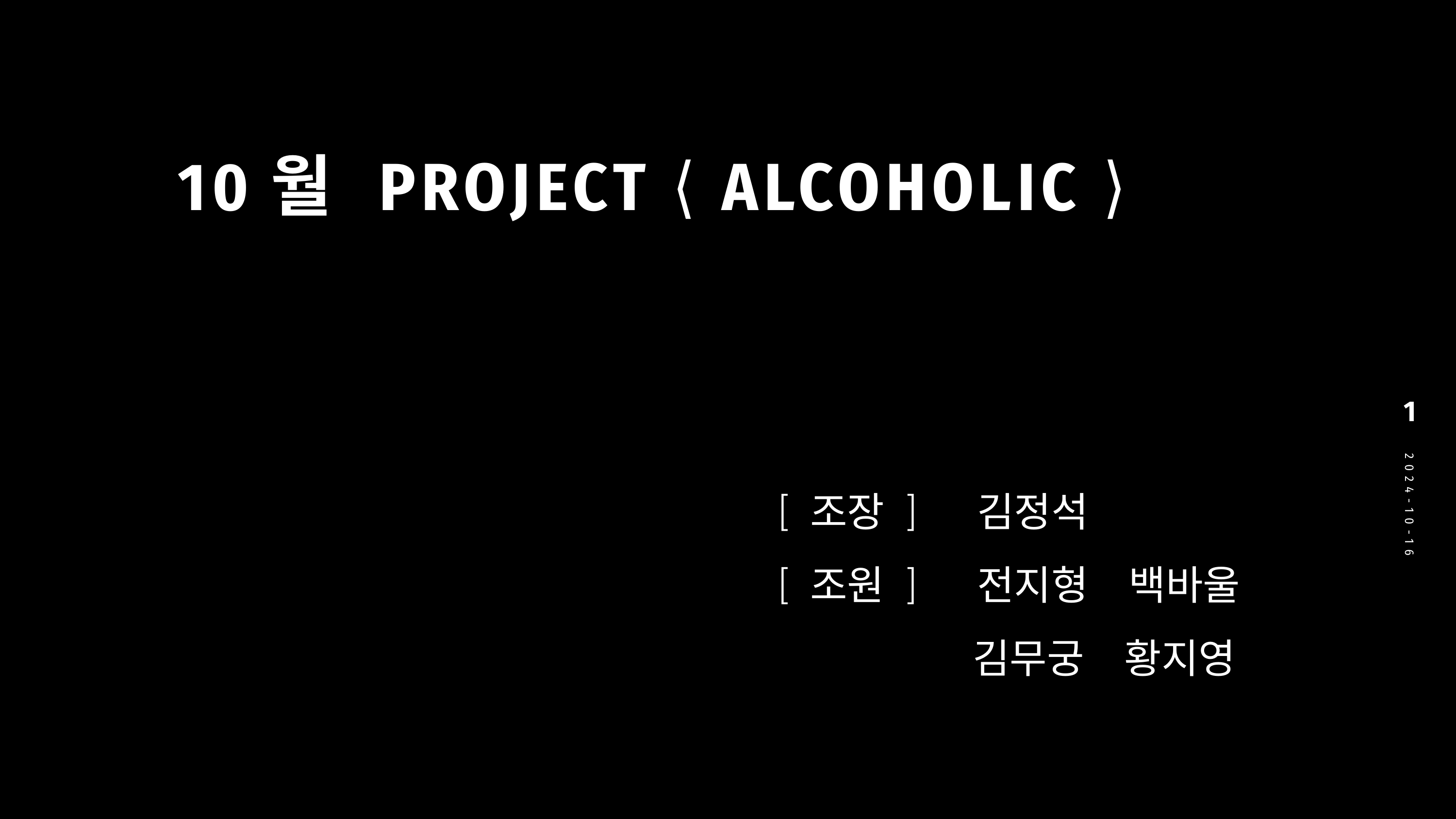

# 10월 Project ⟨ Alcoholic ⟩

1
[ 조장 ]  김정석
[ 조원 ]  전지형 백바울
      김무궁 황지영
2024-10-16